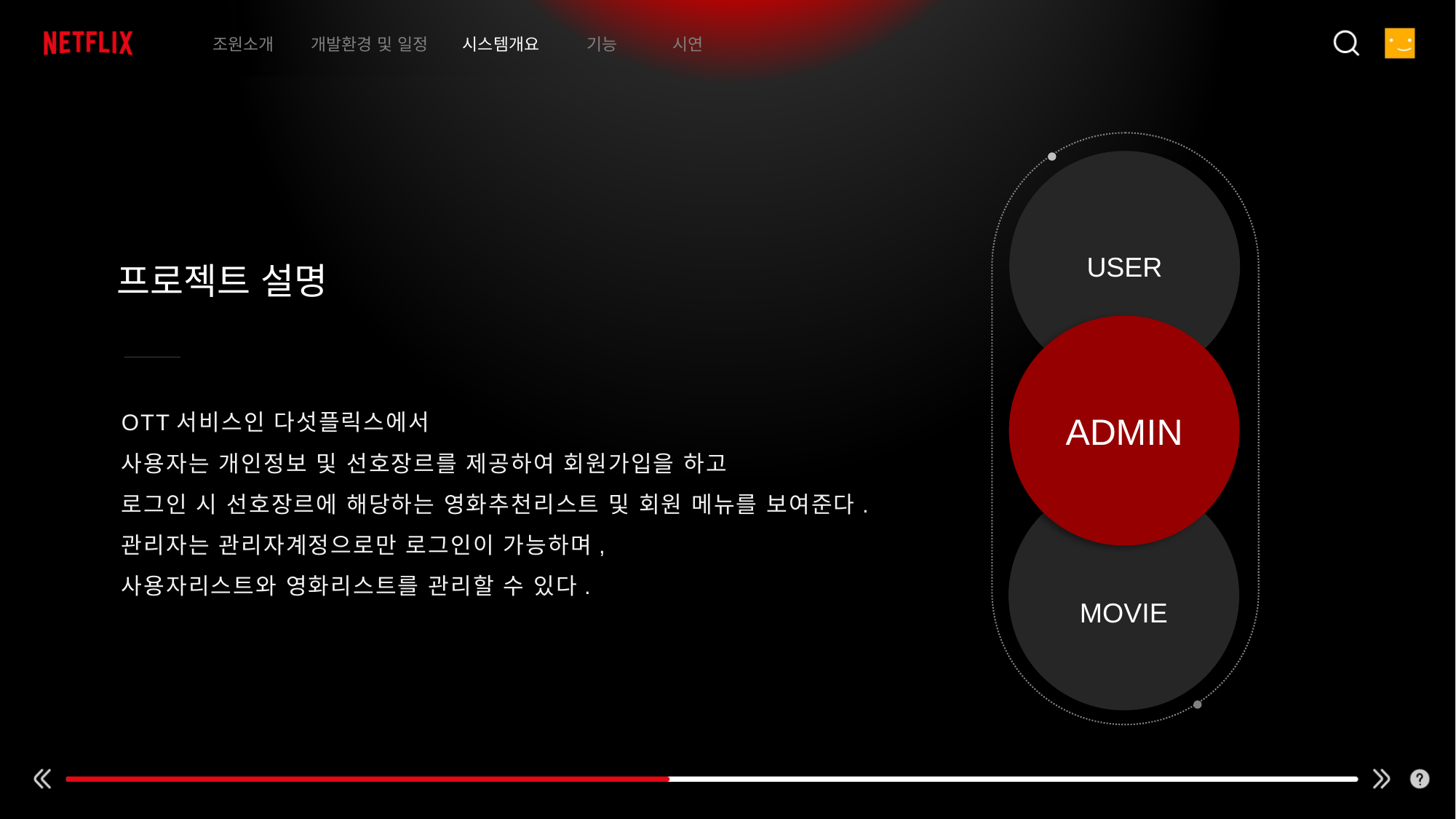

조원소개
개발환경 및 일정
시스템개요
기능
시연
USER
ADMIN

MOVIE

프로젝트 설명
OTT서비스인 다섯플릭스에서
사용자는 개인정보 및 선호장르를 제공하여 회원가입을 하고
로그인 시 선호장르에 해당하는 영화추천리스트 및 회원 메뉴를 보여준다.
관리자는 관리자계정으로만 로그인이 가능하며,
사용자리스트와 영화리스트를 관리할 수 있다.